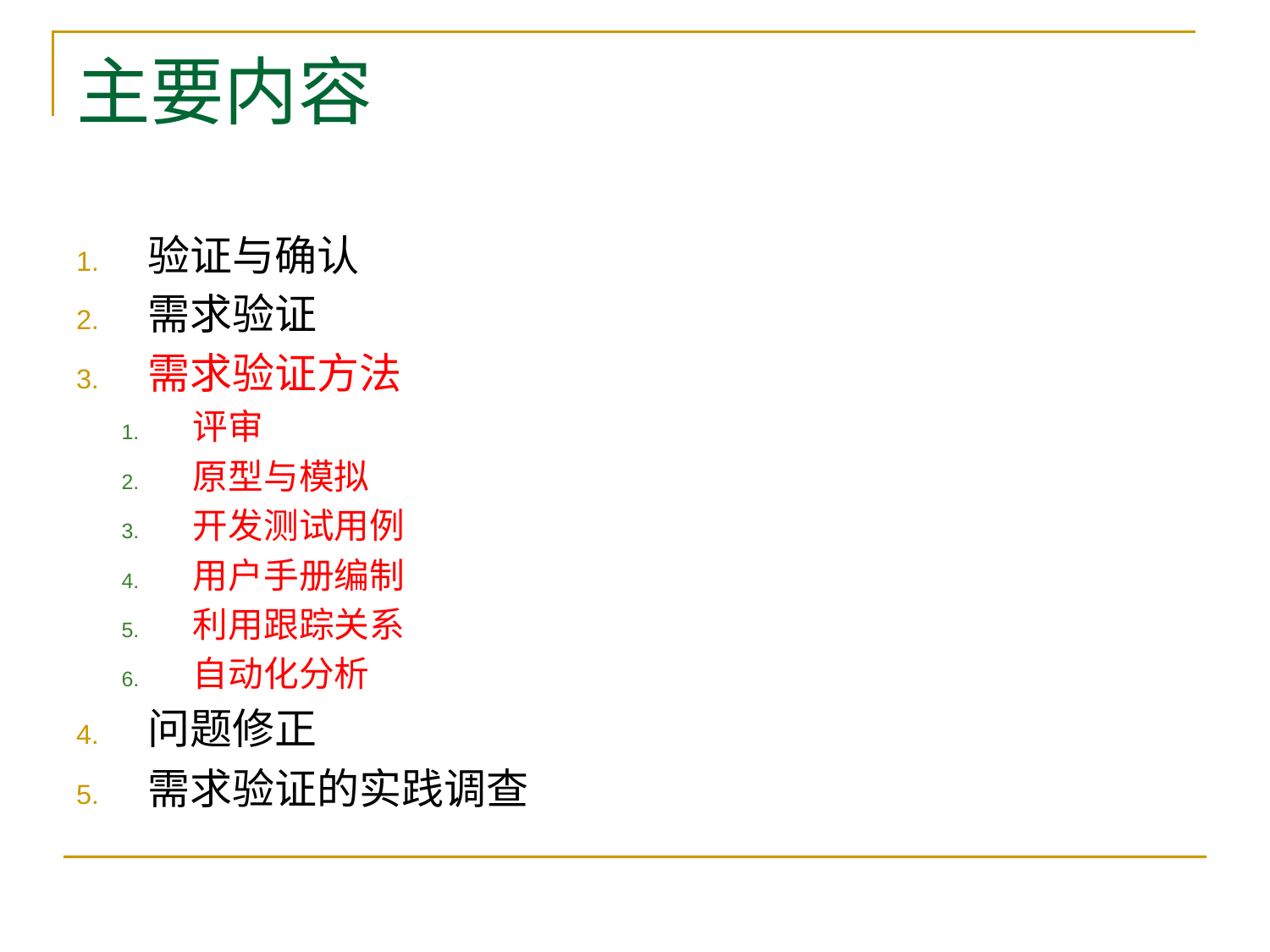

# 主要内容
验证与确认
需求验证
需求验证方法
评审
原型与模拟
开发测试用例
用户手册编制
利用跟踪关系
自动化分析
问题修正
需求验证的实践调查